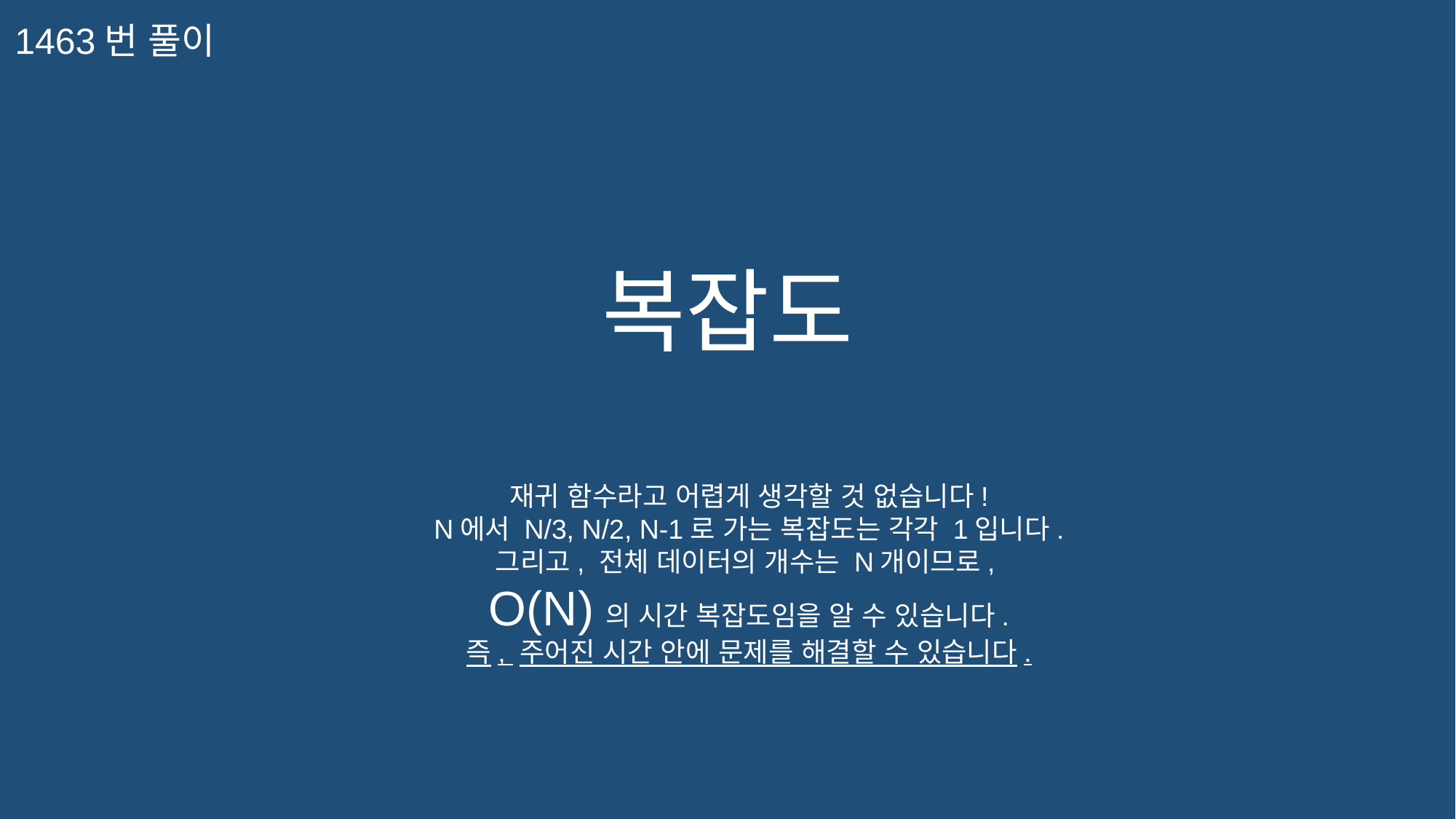

1463번 풀이
복잡도
재귀 함수라고 어렵게 생각할 것 없습니다!
N에서 N/3, N/2, N-1로 가는 복잡도는 각각 1입니다.
그리고, 전체 데이터의 개수는 N개이므로,
O(N)의 시간 복잡도임을 알 수 있습니다.
즉, 주어진 시간 안에 문제를 해결할 수 있습니다.